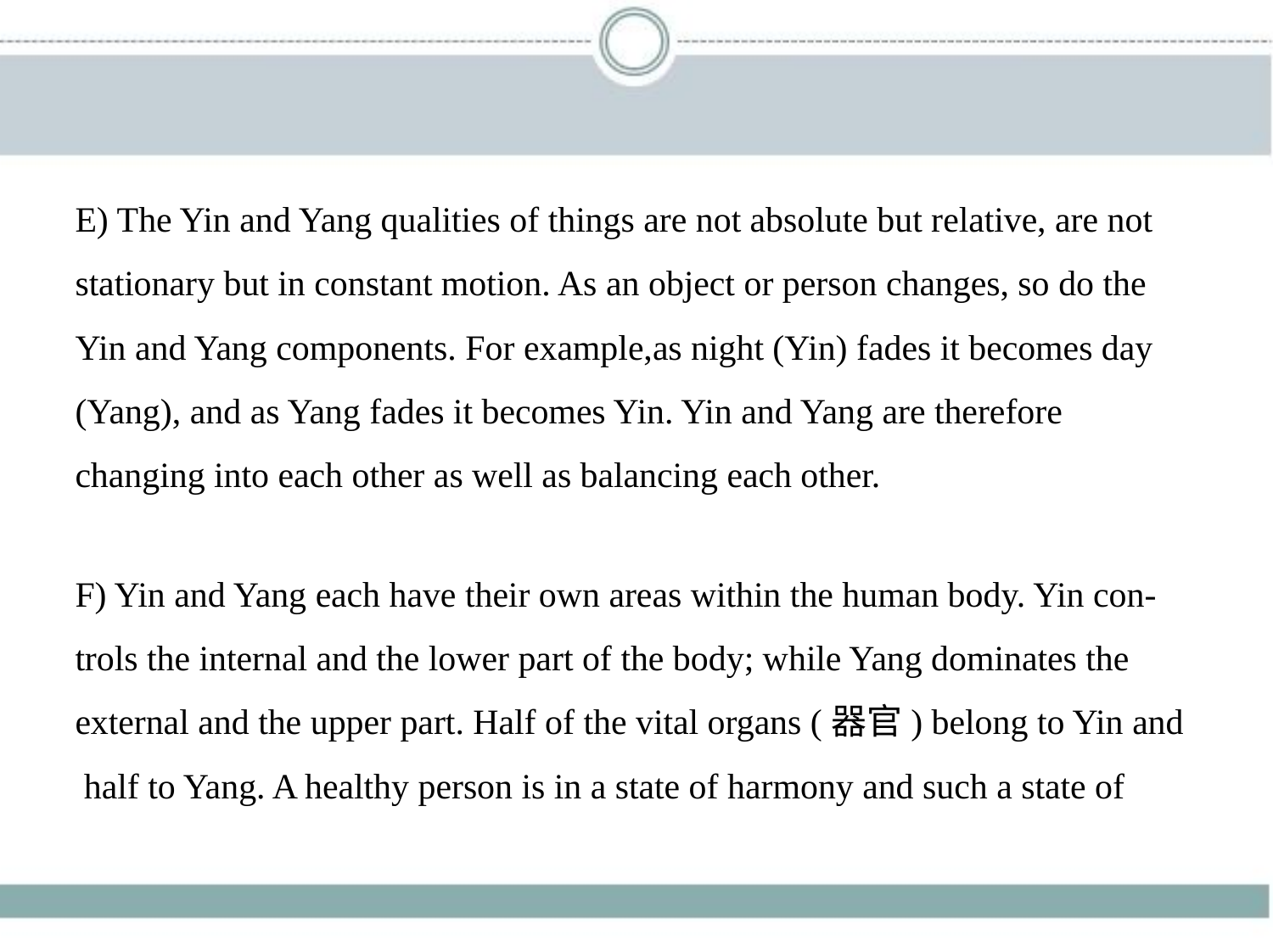

E) The Yin and Yang qualities of things are not absolute but relative, are not
stationary but in constant motion. As an object or person changes, so do the
Yin and Yang components. For example,as night (Yin) fades it becomes day
(Yang), and as Yang fades it becomes Yin. Yin and Yang are therefore
changing into each other as well as balancing each other.
F) Yin and Yang each have their own areas within the human body. Yin con-
trols the internal and the lower part of the body; while Yang dominates the
external and the upper part. Half of the vital organs (器官) belong to Yin and
 half to Yang. A healthy person is in a state of harmony and such a state of